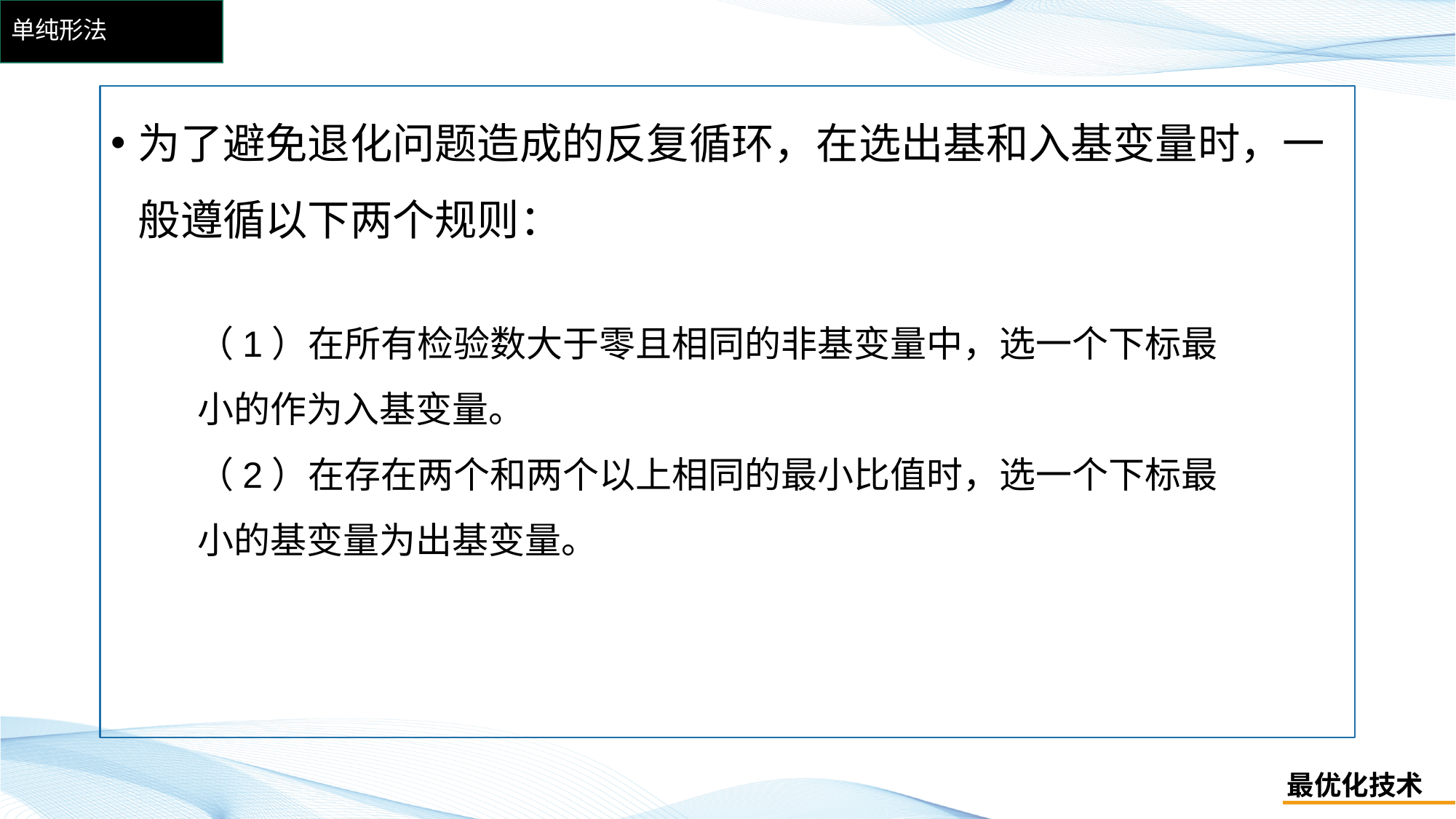

# 单纯形法
为了避免退化问题造成的反复循环，在选出基和入基变量时，一般遵循以下两个规则：
（1）在所有检验数大于零且相同的非基变量中，选一个下标最小的作为入基变量。
（2）在存在两个和两个以上相同的最小比值时，选一个下标最小的基变量为出基变量。